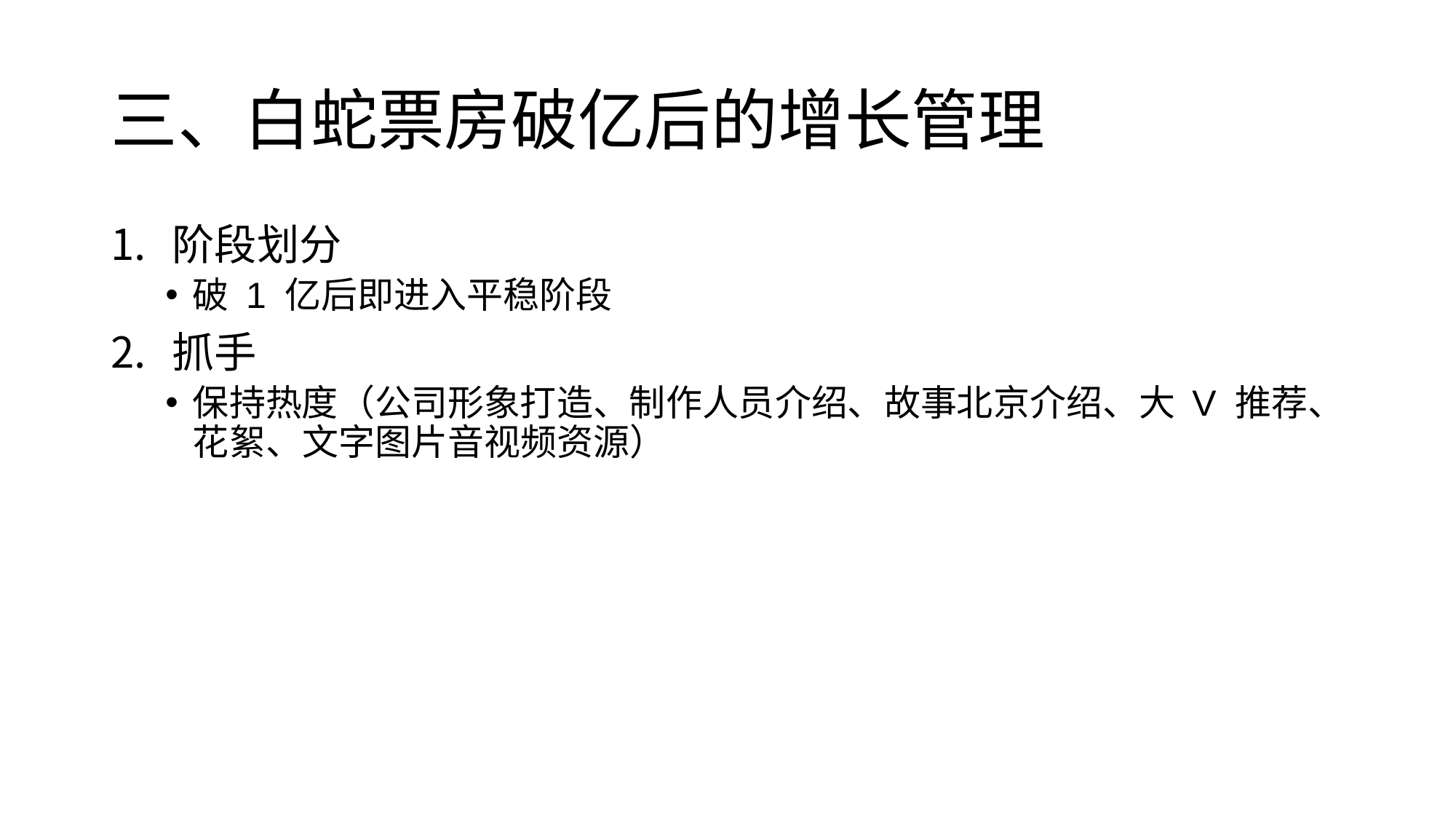

# 三、白蛇票房破亿后的增长管理
阶段划分
破 1 亿后即进入平稳阶段
抓手
保持热度（公司形象打造、制作人员介绍、故事北京介绍、大 V 推荐、花絮、文字图片音视频资源）